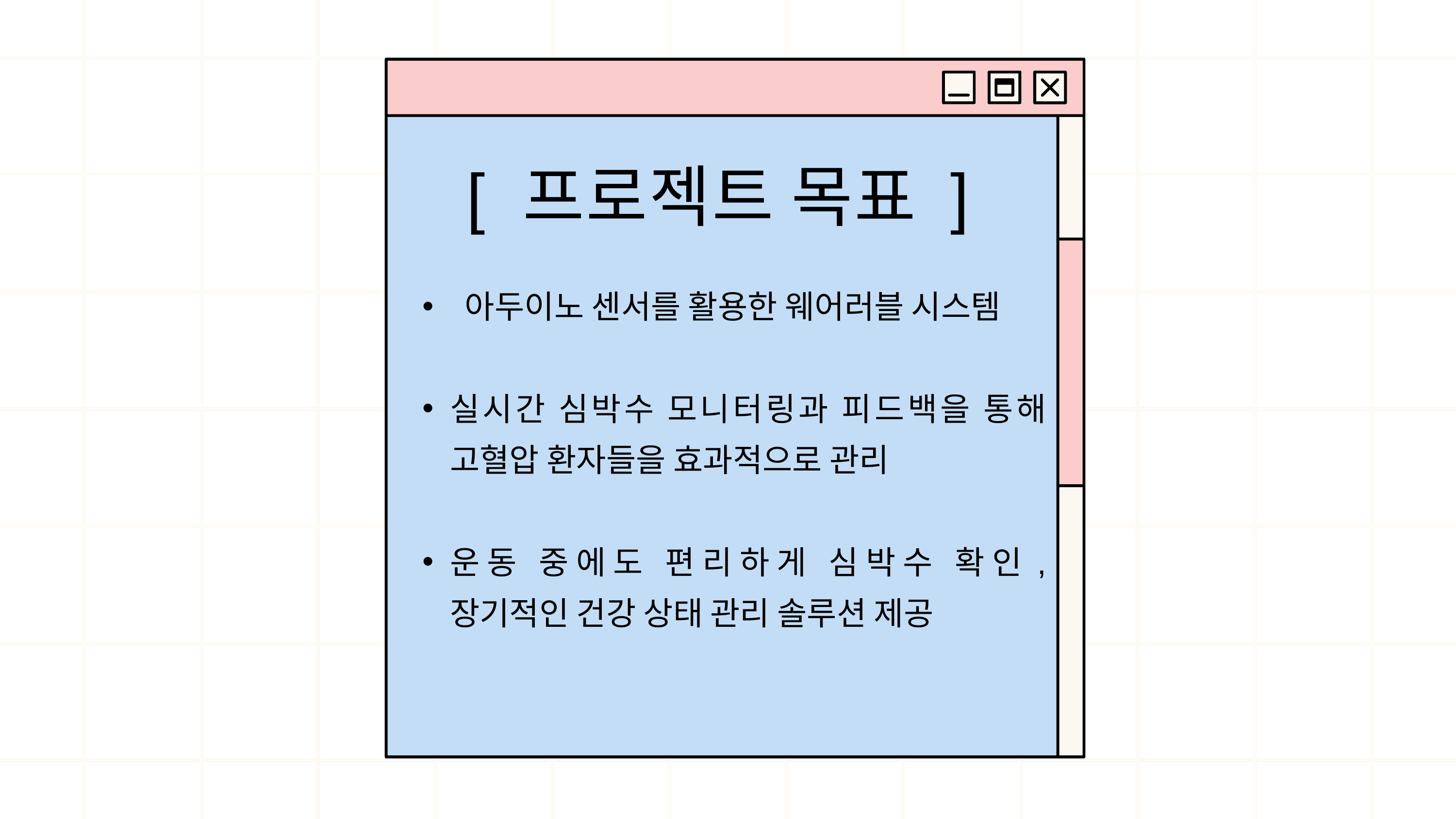

[ 프로젝트 목표 ]
 아두이노 센서를 활용한 웨어러블 시스템

실시간 심박수 모니터링과 피드백을 통해 고혈압 환자들을 효과적으로 관리

운동 중에도 편리하게 심박수 확인, 장기적인 건강 상태 관리 솔루션 제공